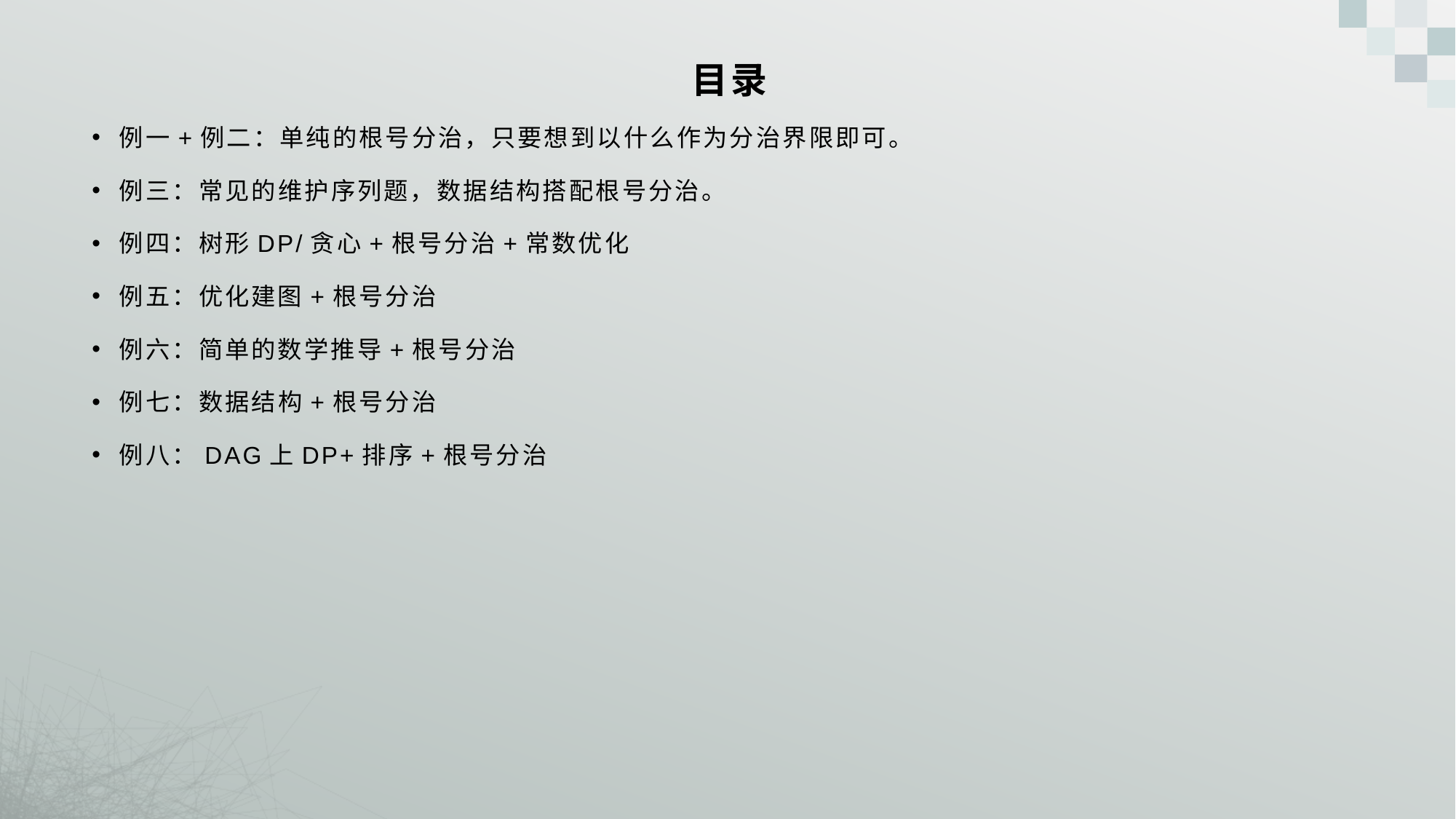

# 目录
例一+例二：单纯的根号分治，只要想到以什么作为分治界限即可。
例三：常见的维护序列题，数据结构搭配根号分治。
例四：树形DP/贪心+根号分治+常数优化
例五：优化建图+根号分治
例六：简单的数学推导+根号分治
例七：数据结构+根号分治
例八：DAG上DP+排序+根号分治